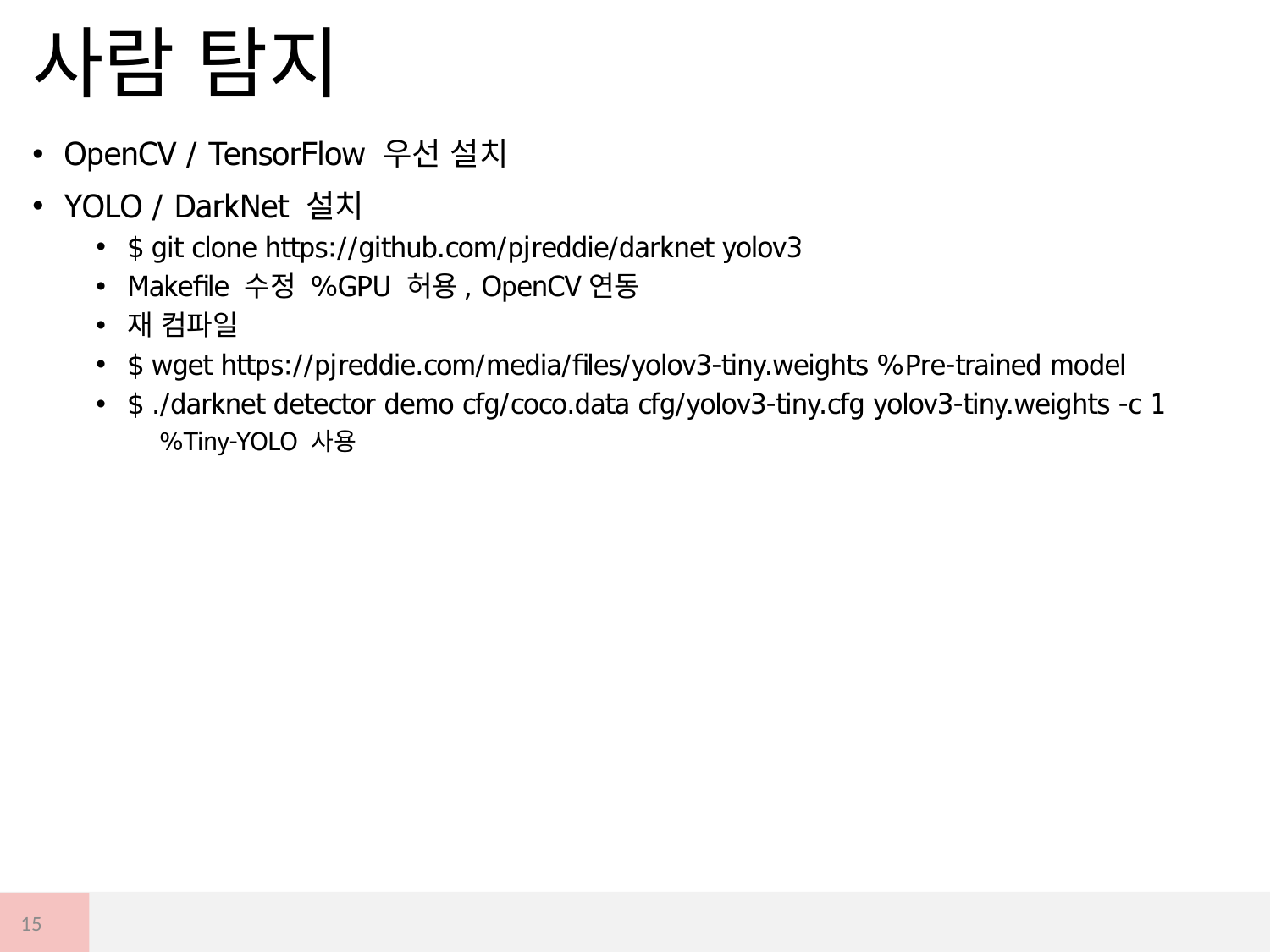

# 사람 탐지
OpenCV / TensorFlow 우선 설치
YOLO / DarkNet 설치
$ git clone https://github.com/pjreddie/darknet yolov3
Makefile 수정 %GPU 허용, OpenCV연동
재 컴파일
$ wget https://pjreddie.com/media/files/yolov3-tiny.weights %Pre-trained model
$ ./darknet detector demo cfg/coco.data cfg/yolov3-tiny.cfg yolov3-tiny.weights -c 1
%Tiny-YOLO 사용

15